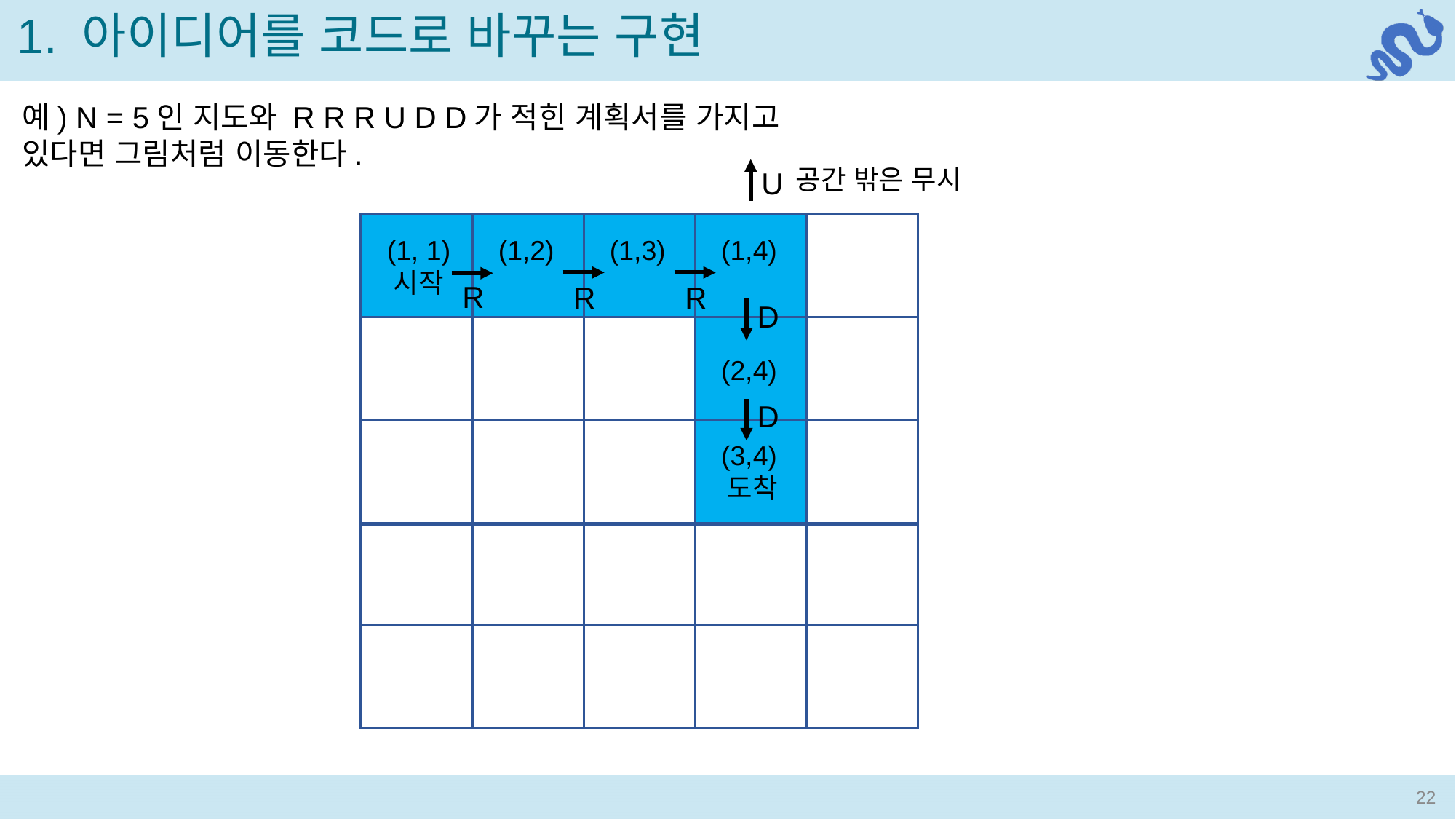

1. 아이디어를 코드로 바꾸는 구현
예) N = 5인 지도와 R R R U D D가 적힌 계획서를 가지고 있다면 그림처럼 이동한다.
공간 밖은 무시
U
  (1, 1)
  시작
  (1,2)

  (1,3)

  (1,4)

  (2,4)

  (3,4)
  도착

R
R
R
D
D
22